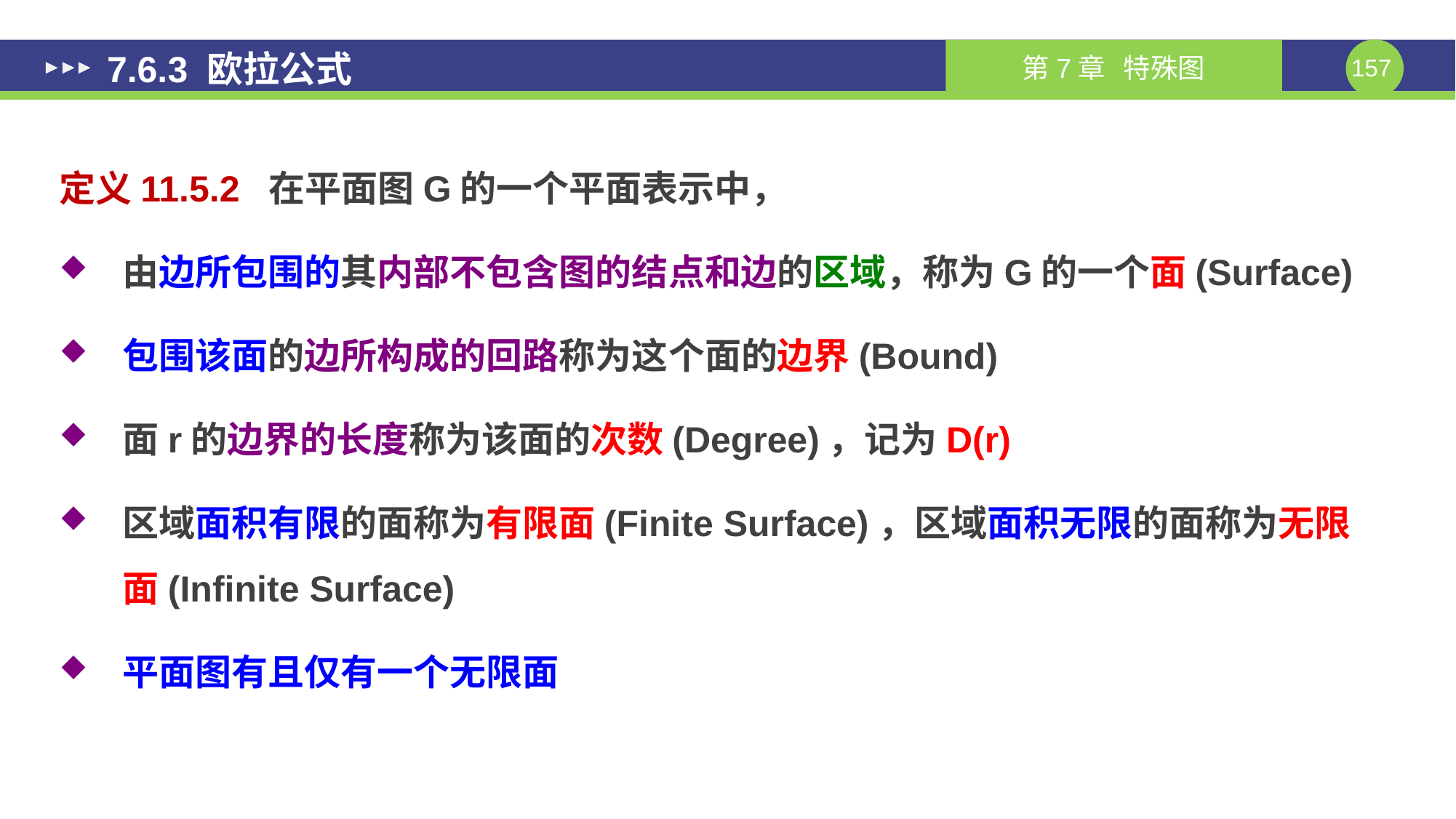

# 7.6.3 欧拉公式
定义11.5.2  在平面图G的一个平面表示中，
由边所包围的其内部不包含图的结点和边的区域，称为G的一个面(Surface)
包围该面的边所构成的回路称为这个面的边界(Bound)
面r的边界的长度称为该面的次数(Degree)，记为D(r)
区域面积有限的面称为有限面(Finite Surface)，区域面积无限的面称为无限面(Infinite Surface)
平面图有且仅有一个无限面